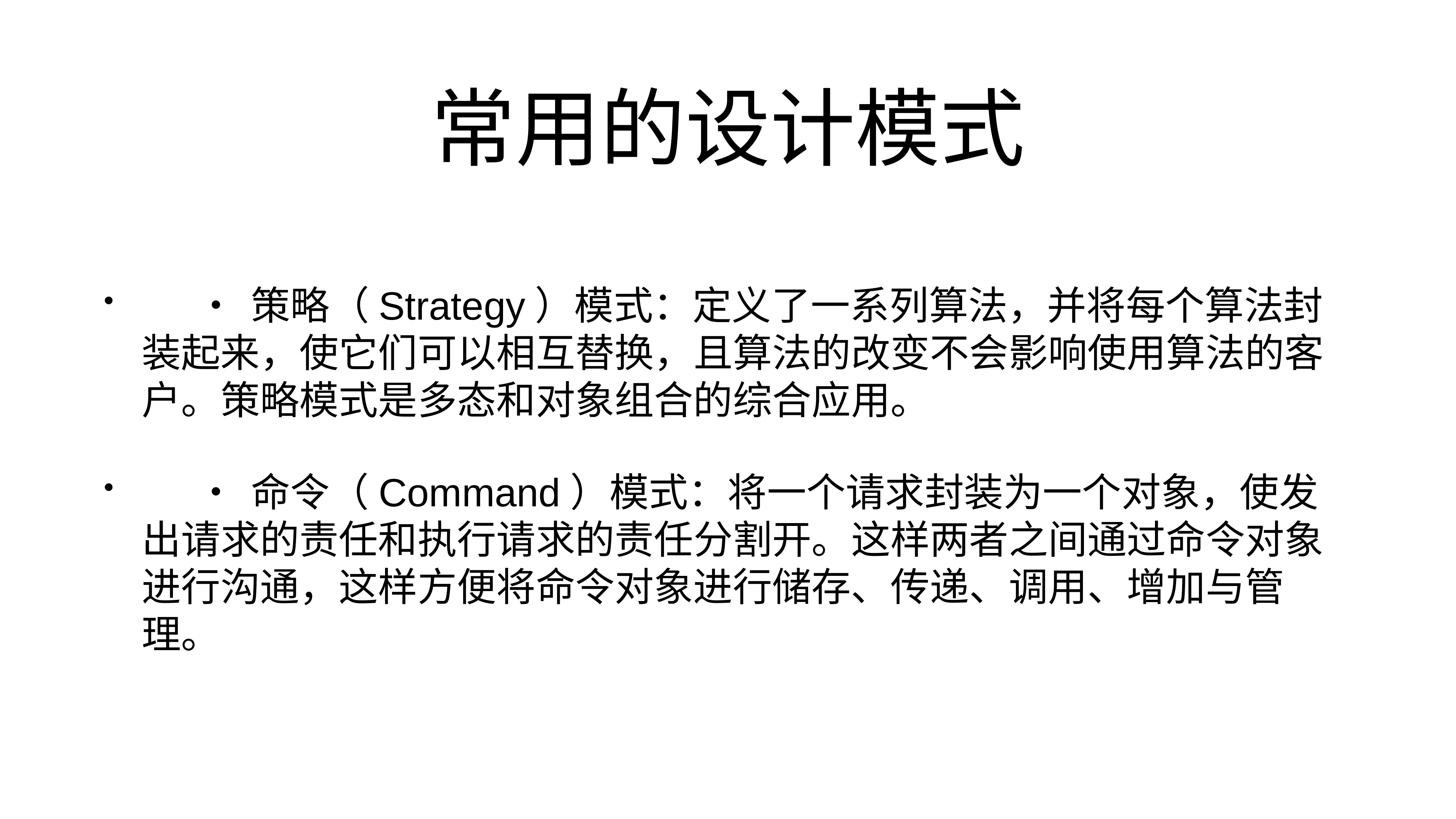

# 常用的设计模式
	•	策略（Strategy）模式：定义了一系列算法，并将每个算法封装起来，使它们可以相互替换，且算法的改变不会影响使用算法的客户。策略模式是多态和对象组合的综合应用。
	•	命令（Command）模式：将一个请求封装为一个对象，使发出请求的责任和执行请求的责任分割开。这样两者之间通过命令对象进行沟通，这样方便将命令对象进行储存、传递、调用、增加与管理。